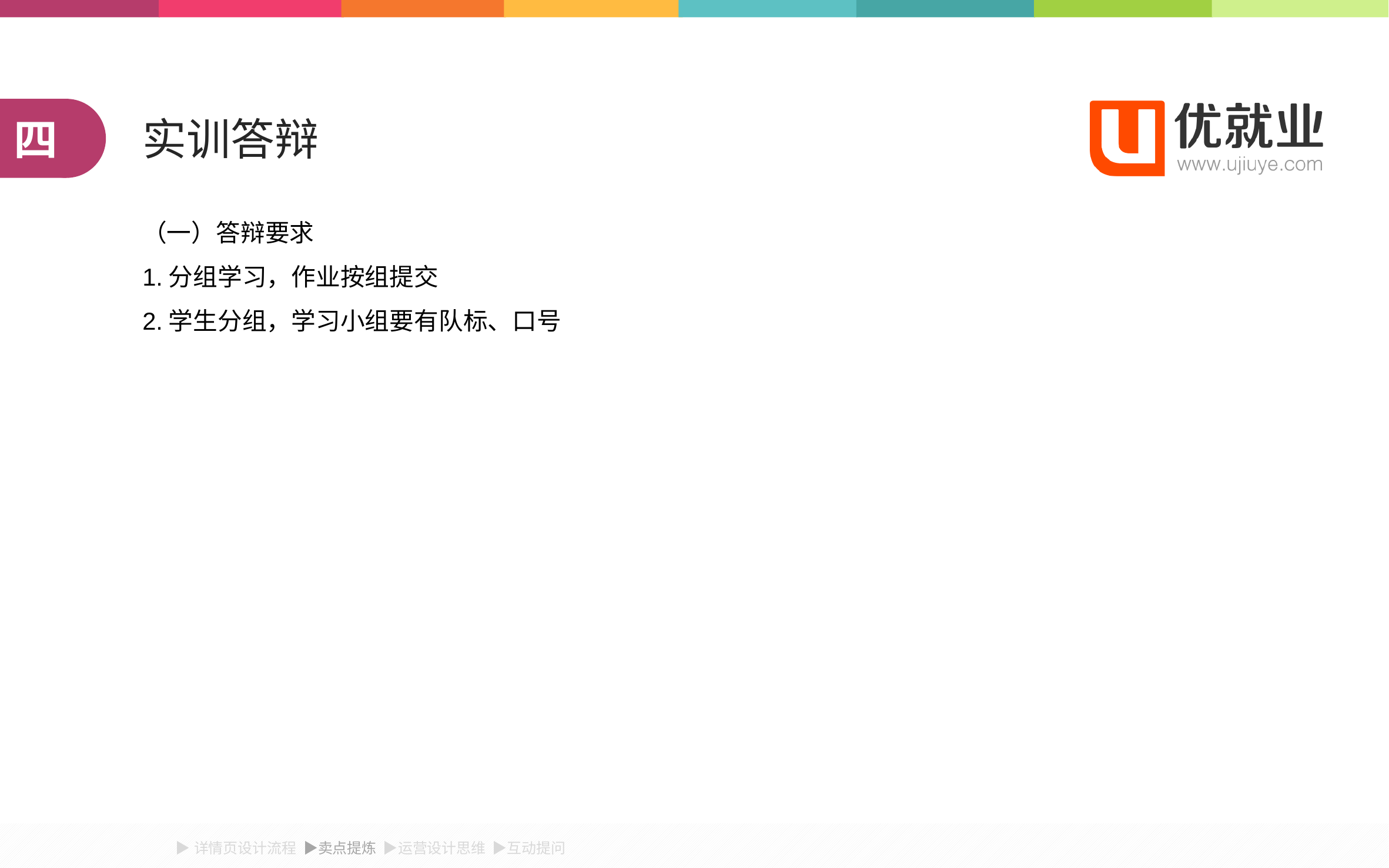

四

实训答辩
（一）答辩要求
1.分组学习，作业按组提交
2.学生分组，学习小组要有队标、口号
▶详情页设计流程  ▶卖点提炼  ▶运营设计思维  ▶互动提问